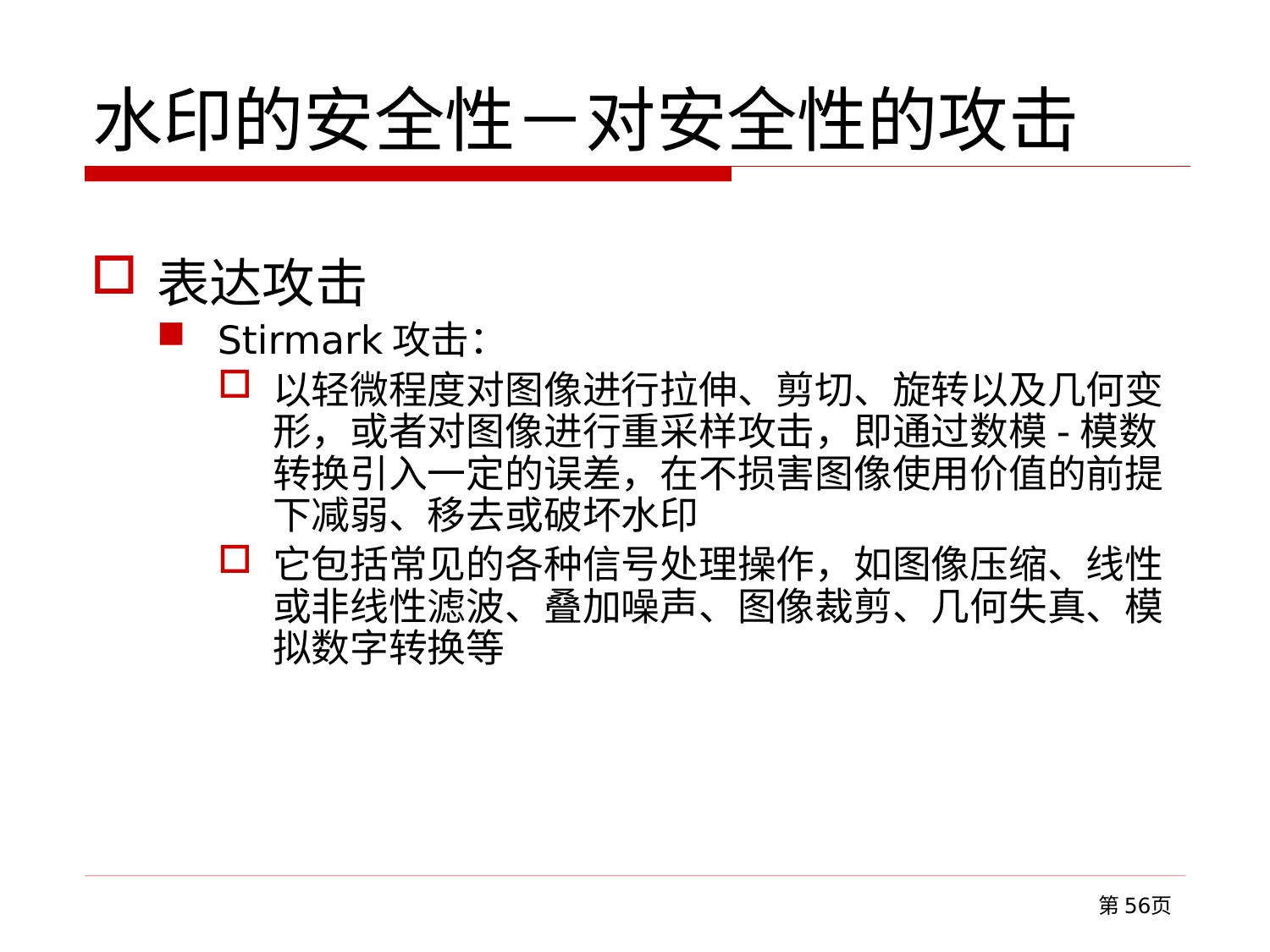

# 水印的安全性－对安全性的攻击
表达攻击
Stirmark攻击：
以轻微程度对图像进行拉伸、剪切、旋转以及几何变形，或者对图像进行重采样攻击，即通过数模-模数转换引入一定的误差，在不损害图像使用价值的前提下减弱、移去或破坏水印
它包括常见的各种信号处理操作，如图像压缩、线性或非线性滤波、叠加噪声、图像裁剪、几何失真、模拟数字转换等

56